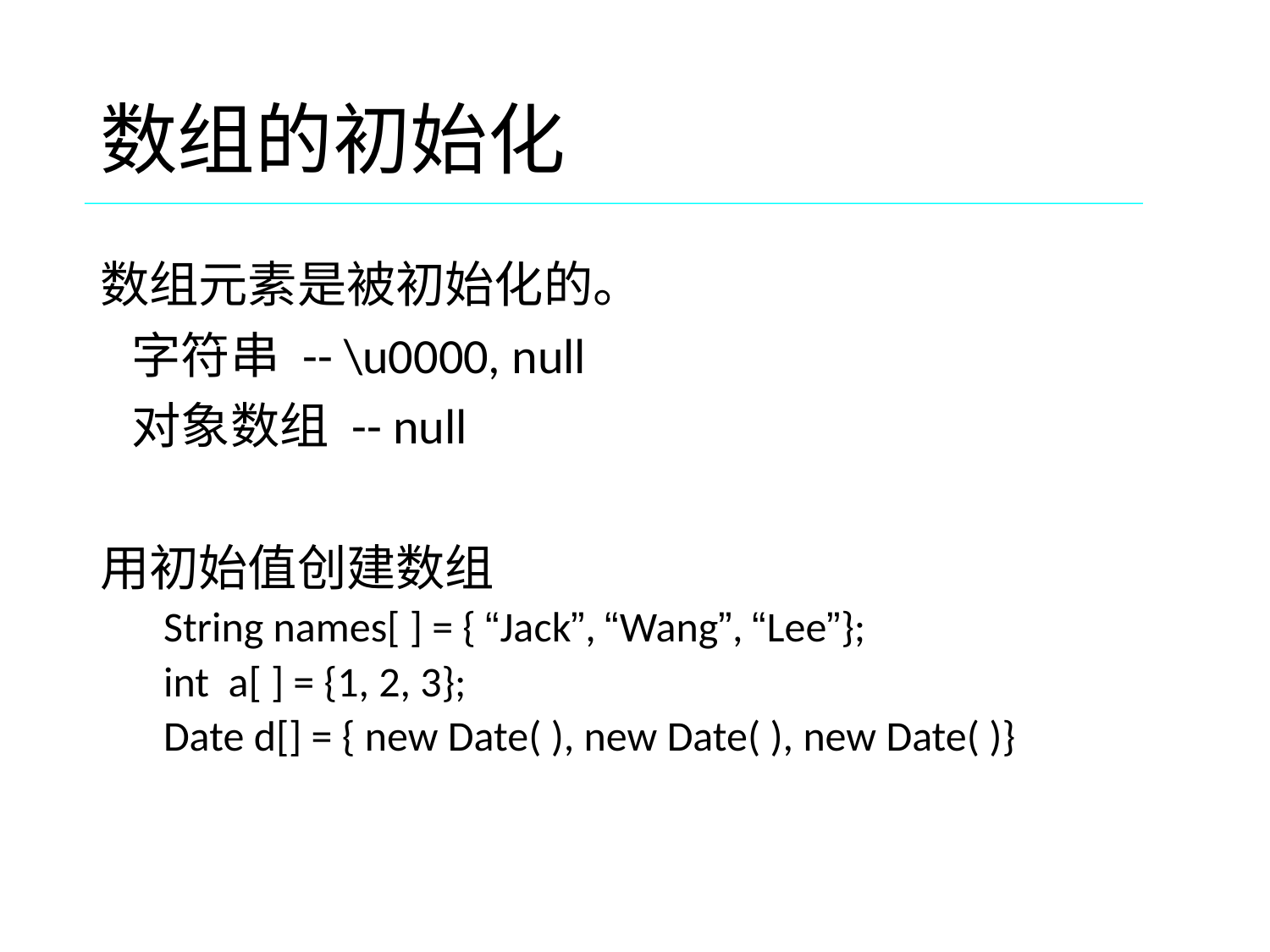

# 数组的初始化

数组元素是被初始化的。
	字符串 -- \u0000, null
	对象数组 -- null

用初始值创建数组
String names[ ] = { “Jack”, “Wang”, “Lee”};
int  a[ ] = {1, 2, 3};
Date d[] = { new Date( ), new Date( ), new Date( )}